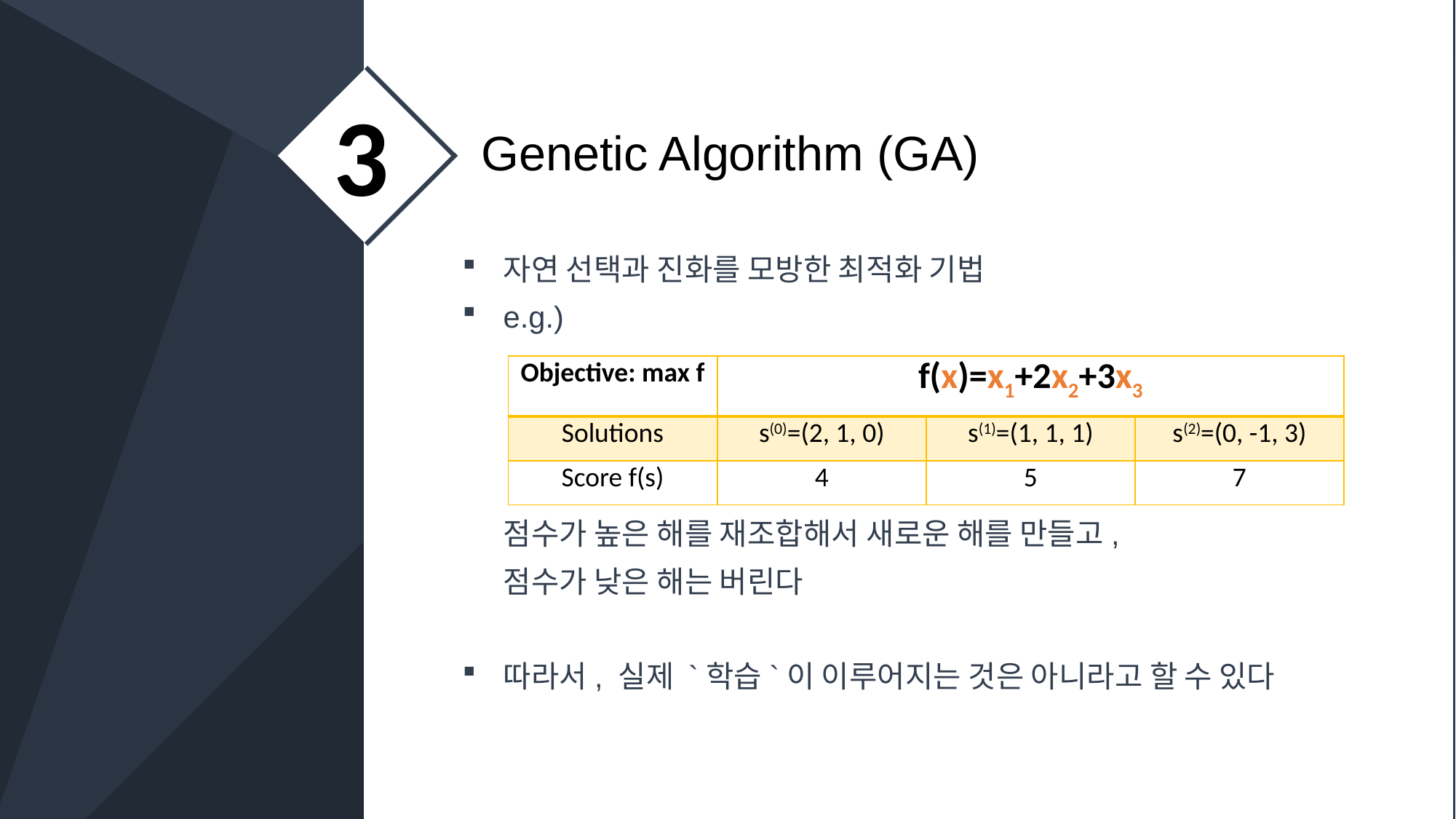

3
Genetic Algorithm (GA)
자연 선택과 진화를 모방한 최적화 기법
e.g.)
점수가 높은 해를 재조합해서 새로운 해를 만들고,
점수가 낮은 해는 버린다
따라서, 실제 `학습`이 이루어지는 것은 아니라고 할 수 있다
| Objective: max f | f(x)=x1+2x2+3x3 |  |  |
| --- | --- | --- | --- |
| Solutions | s(0)=(2, 1, 0) | s(1)=(1, 1, 1) | s(2)=(0, -1, 3) |
| Score f(s) | 4 | 5 | 7 |